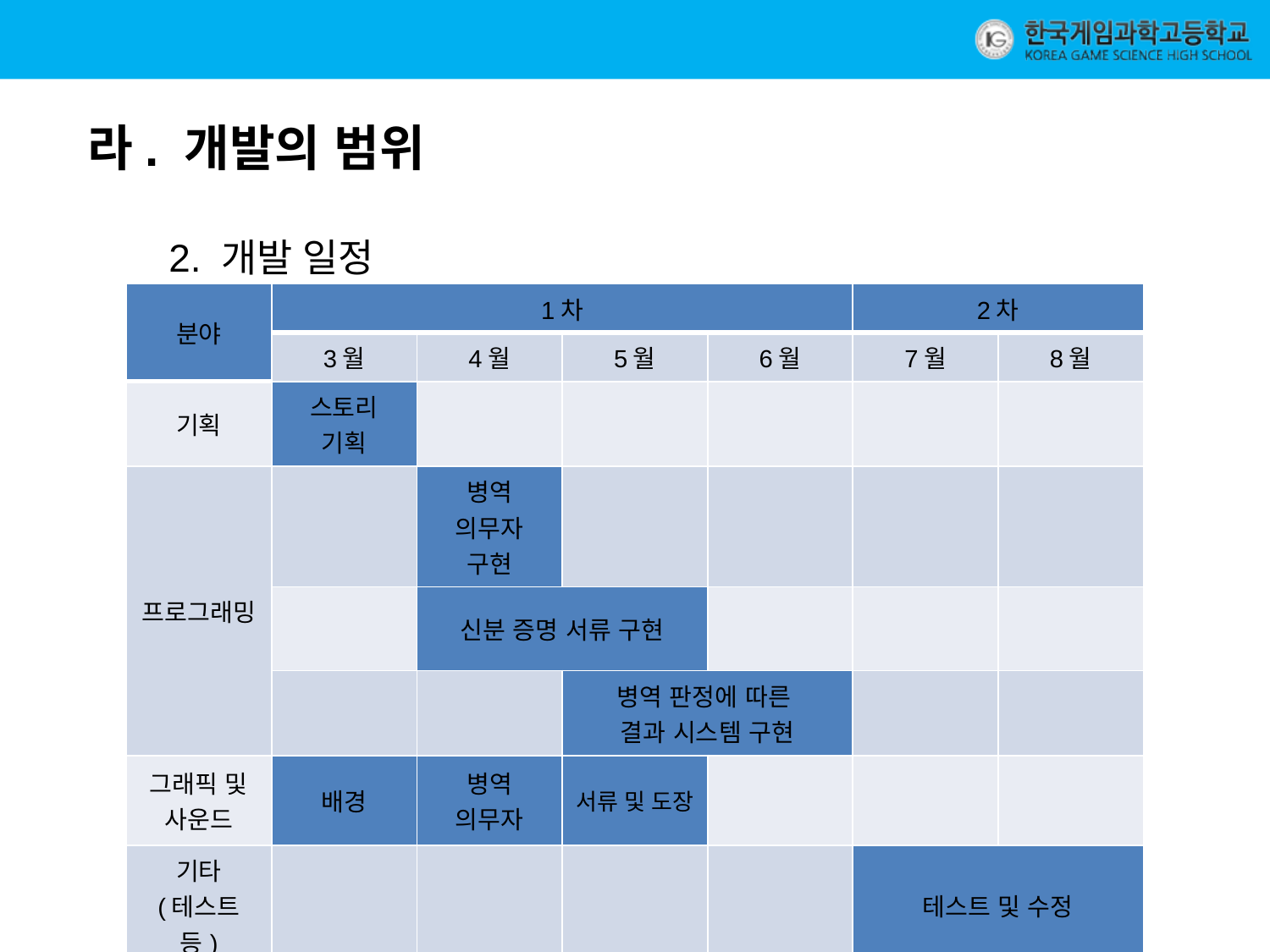

라. 개발의 범위
2. 개발 일정
| 분야 | 1차 |  |  |  | 2차 |  |
| --- | --- | --- | --- | --- | --- | --- |
|  | 3월 | 4월 | 5월 | 6월 | 7월 | 8월 |
| 기획 | 스토리 기획 |  |  |  |  |  |
| 프로그래밍 |  | 병역 의무자 구현 |  |  |  |  |
|  |  | 신분 증명 서류 구현 |  |  |  |  |
|  |  |  | 병역 판정에 따른 결과 시스템 구현 |  |  |  |
| 그래픽 및 사운드 | 배경 | 병역 의무자 | 서류 및 도장 |  |  |  |
| 기타 (테스트 등) |  |  |  |  | 테스트 및 수정 |  |